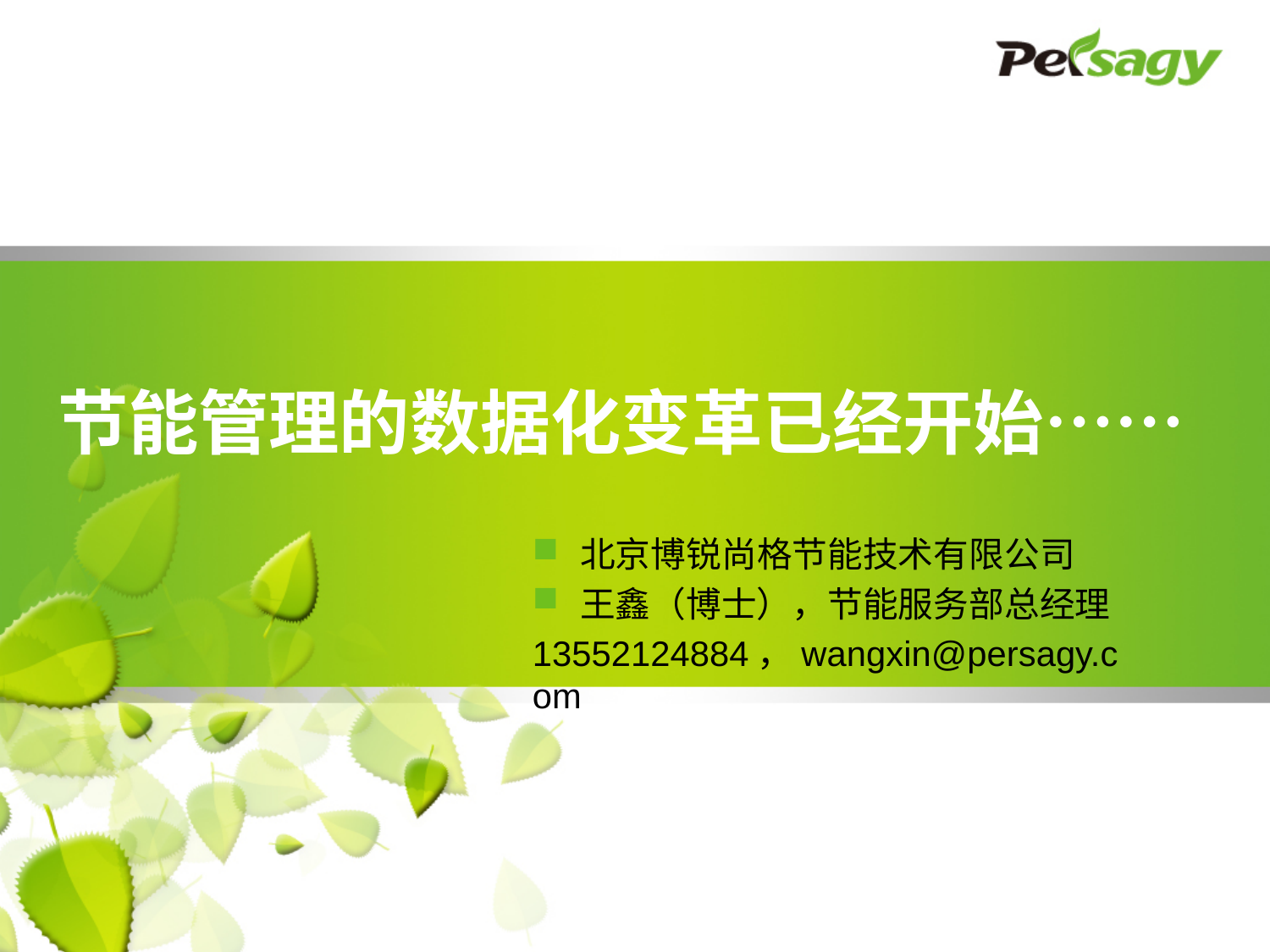

节能管理的数据化变革已经开始……
北京博锐尚格节能技术有限公司
王鑫（博士），节能服务部总经理
13552124884，wangxin@persagy.com